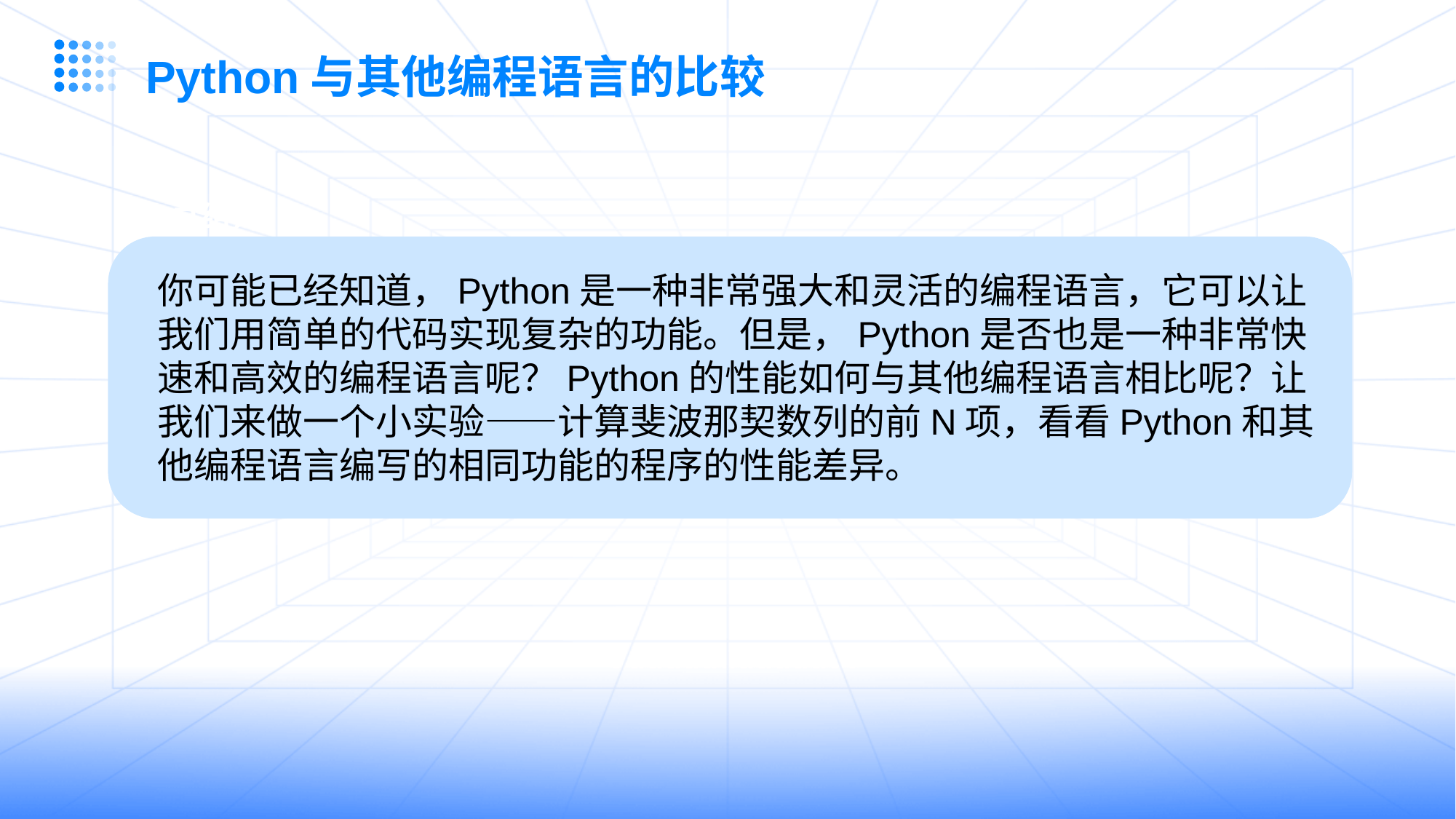

Python与其他编程语言的比较

总结词

由Guido van Rossum于1989年创造，作为一门易于学习和使用的编程语言，Python得到了广泛的关注和使用。
你可能已经知道，Python是一种非常强大和灵活的编程语言，它可以让我们用简单的代码实现复杂的功能。但是，Python是否也是一种非常快速和高效的编程语言呢？Python的性能如何与其他编程语言相比呢？让我们来做一个小实验——计算斐波那契数列的前N项，看看Python和其他编程语言编写的相同功能的程序的性能差异。